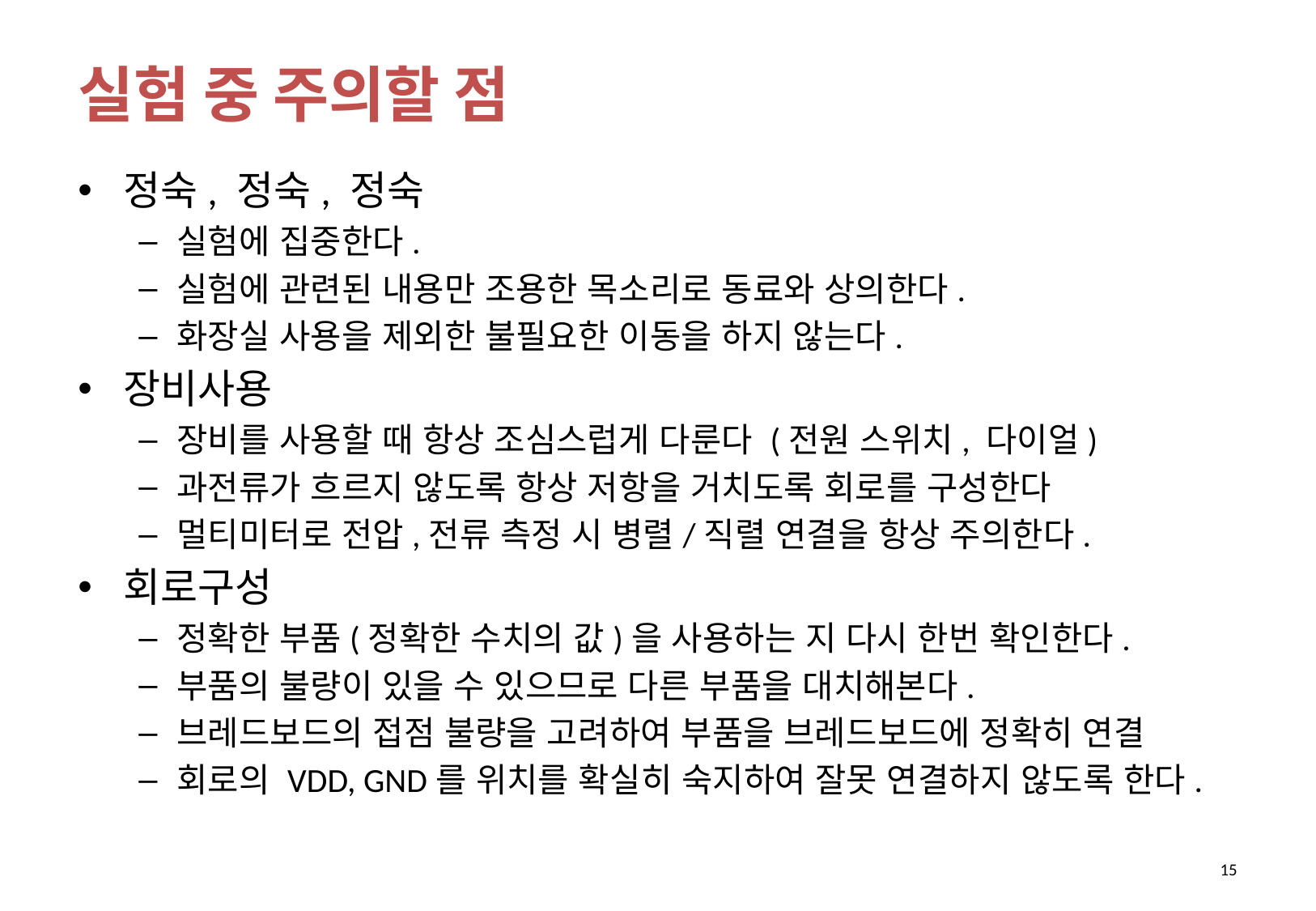

# 실험 중 주의할 점
정숙, 정숙, 정숙
실험에 집중한다.
실험에 관련된 내용만 조용한 목소리로 동료와 상의한다.
화장실 사용을 제외한 불필요한 이동을 하지 않는다.
장비사용
장비를 사용할 때 항상 조심스럽게 다룬다 (전원 스위치, 다이얼)
과전류가 흐르지 않도록 항상 저항을 거치도록 회로를 구성한다
멀티미터로 전압,전류 측정 시 병렬/직렬 연결을 항상 주의한다.
회로구성
정확한 부품(정확한 수치의 값)을 사용하는 지 다시 한번 확인한다.
부품의 불량이 있을 수 있으므로 다른 부품을 대치해본다.
브레드보드의 접점 불량을 고려하여 부품을 브레드보드에 정확히 연결
회로의 VDD, GND를 위치를 확실히 숙지하여 잘못 연결하지 않도록 한다.

15